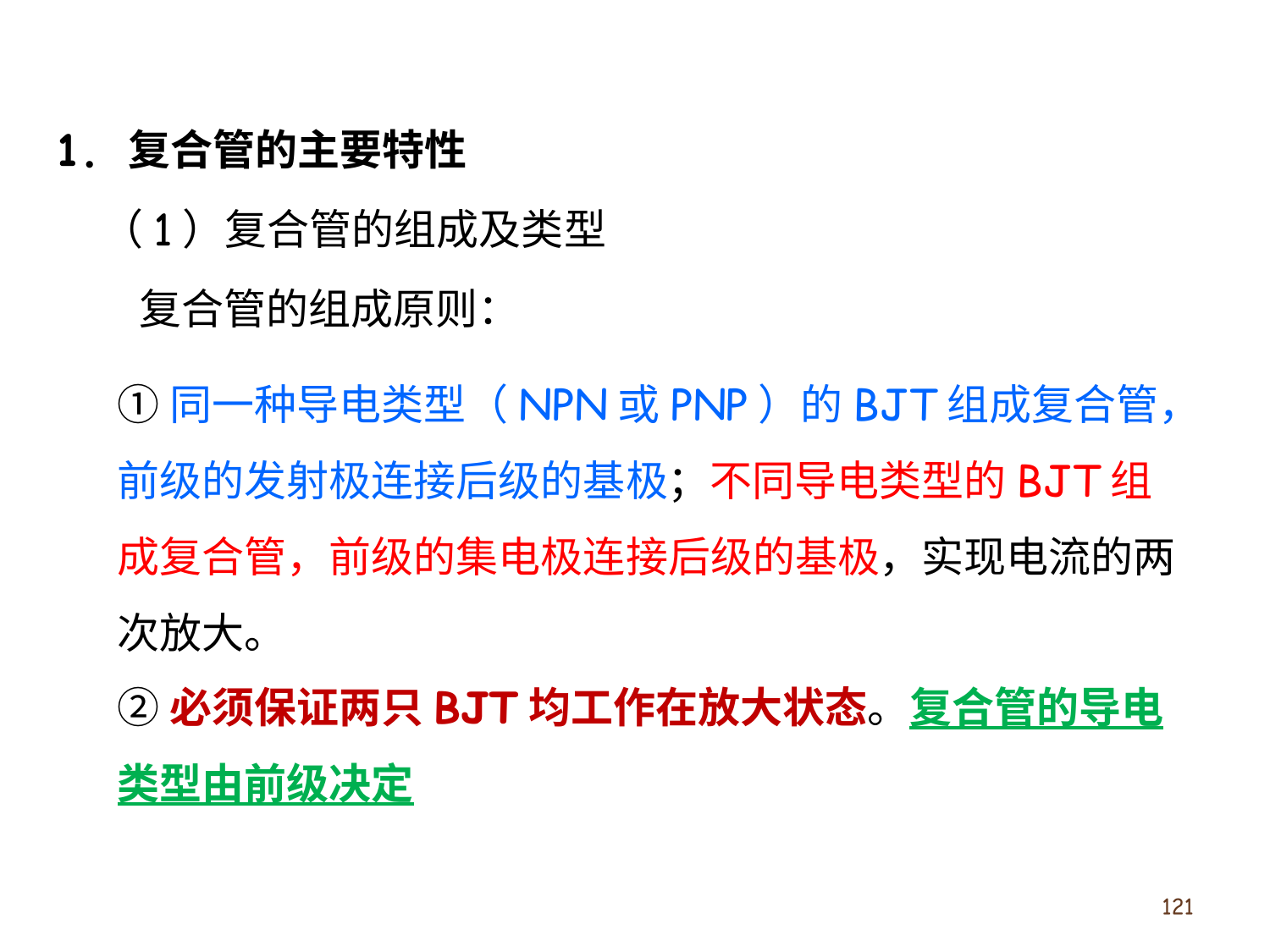

1. 复合管的主要特性
（1）复合管的组成及类型
复合管的组成原则：
①同一种导电类型（NPN或PNP）的BJT组成复合管，前级的发射极连接后级的基极；不同导电类型的BJT组成复合管，前级的集电极连接后级的基极，实现电流的两次放大。
②必须保证两只BJT均工作在放大状态。复合管的导电类型由前级决定
121